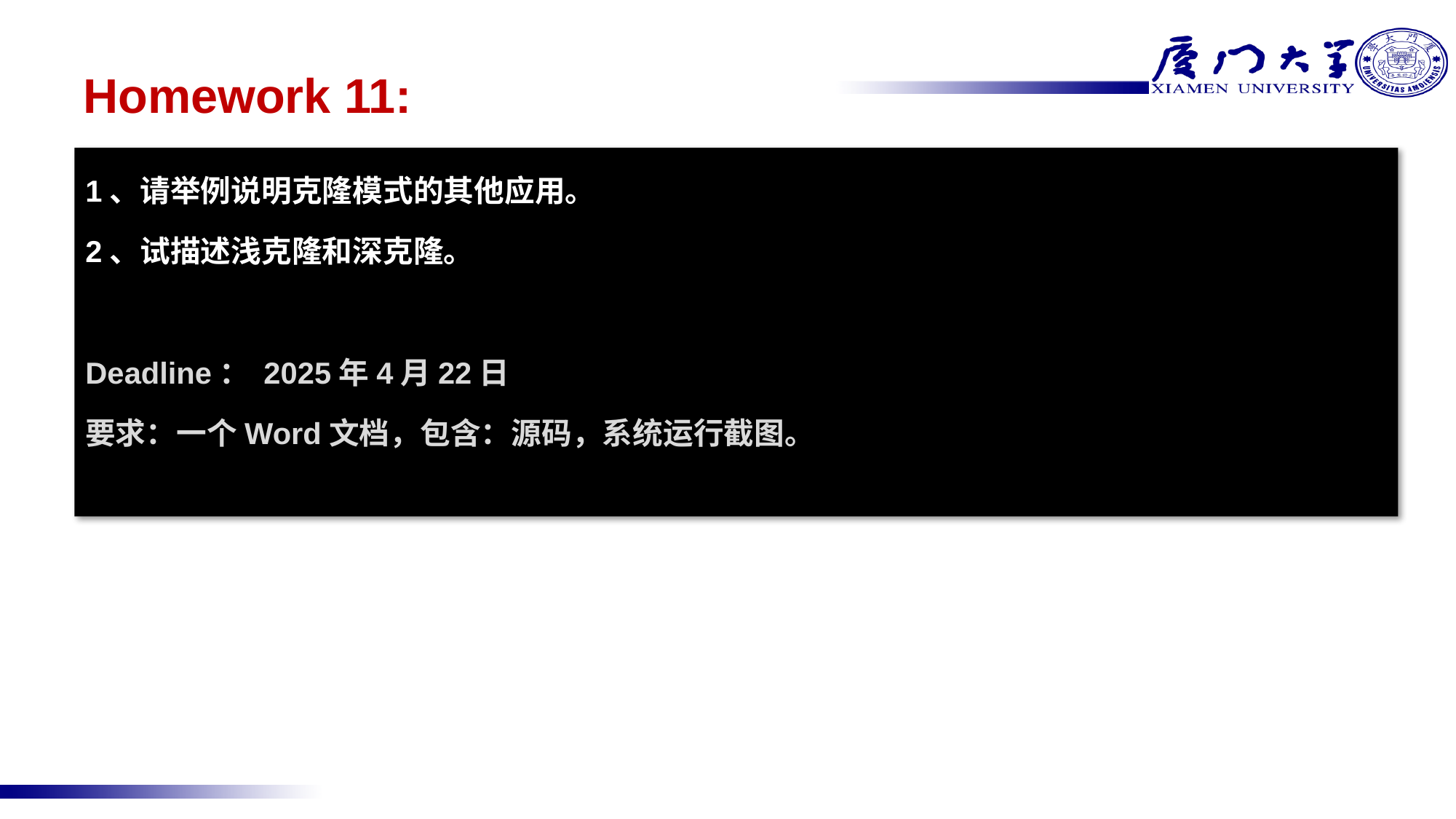

# Homework 11:
1、请举例说明克隆模式的其他应用。
2、试描述浅克隆和深克隆。

Deadline： 2025年4月22日
要求：一个Word文档，包含：源码，系统运行截图。